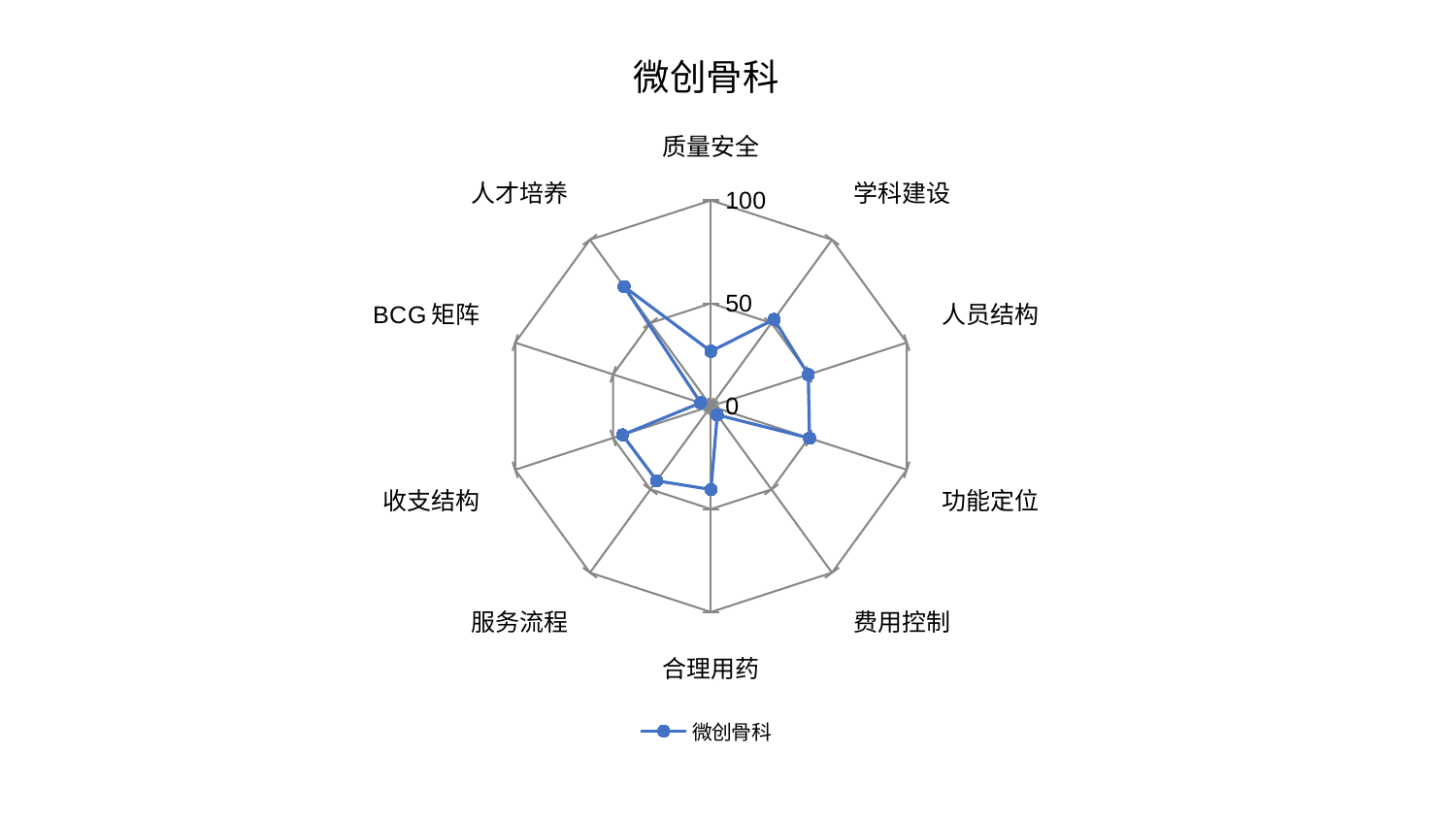

### Chart: 微创骨科

| Category | 微创骨科 |
|---|---|
| 质量安全 | 26.665360527104376 |
| 学科建设 | 52.161493739928005 |
| 人员结构 | 49.692110280970205 |
| 功能定位 | 50.33077367755977 |
| 费用控制 | 5.237221319020928 |
| 合理用药 | 40.500982524002076 |
| 服务流程 | 44.82787337927832 |
| 收支结构 | 45.20654179706802 |
| BCG矩阵 | 5.27614411971966 |
| 人才培养 | 71.86595681410869 |
154